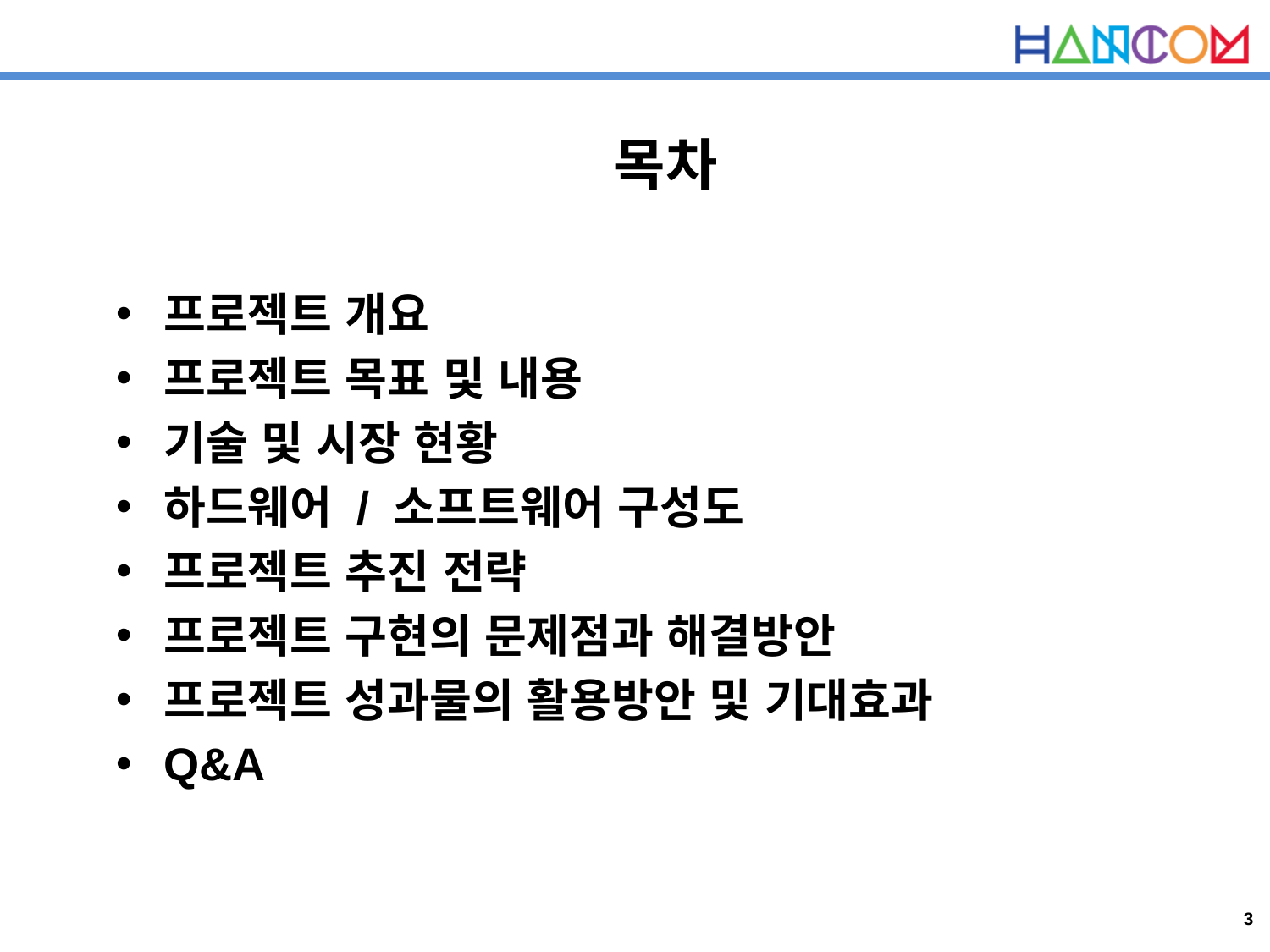

#

 목차

프로젝트 개요
프로젝트 목표 및 내용
기술 및 시장 현황
하드웨어 / 소프트웨어 구성도
프로젝트 추진 전략
프로젝트 구현의 문제점과 해결방안
프로젝트 성과물의 활용방안 및 기대효과
Q&A
3